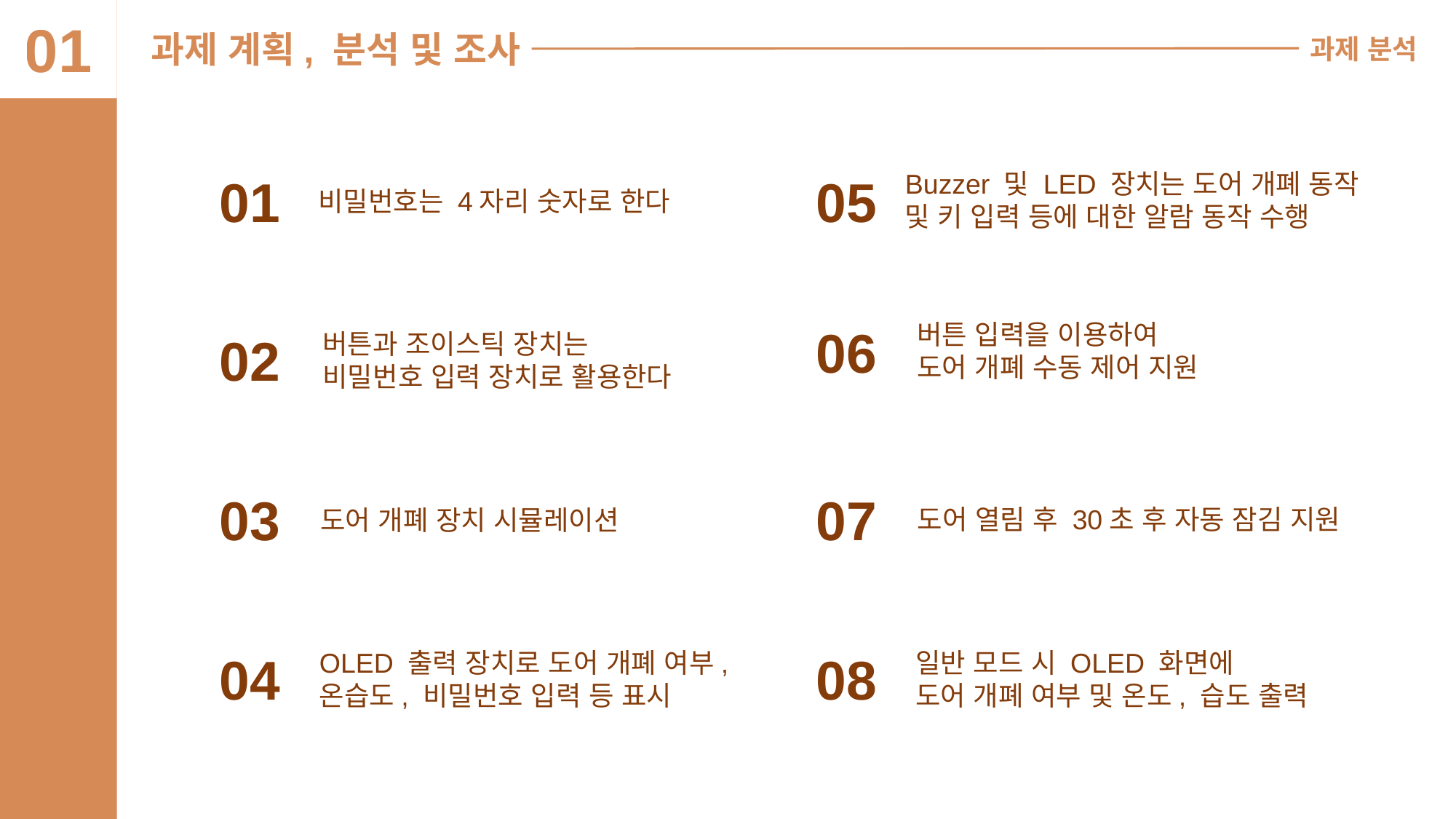

01
과제 계획, 분석 및 조사
과제 분석
Buzzer 및 LED 장치는 도어 개폐 동작
및 키 입력 등에 대한 알람 동작 수행
05
01
비밀번호는 4자리 숫자로 한다
버튼 입력을 이용하여
도어 개폐 수동 제어 지원
06
버튼과 조이스틱 장치는
비밀번호 입력 장치로 활용한다
02
07
도어 열림 후 30초 후 자동 잠김 지원
03
도어 개폐 장치 시뮬레이션
일반 모드 시 OLED 화면에
도어 개폐 여부 및 온도, 습도 출력
08
OLED 출력 장치로 도어 개폐 여부,
온습도, 비밀번호 입력 등 표시
04